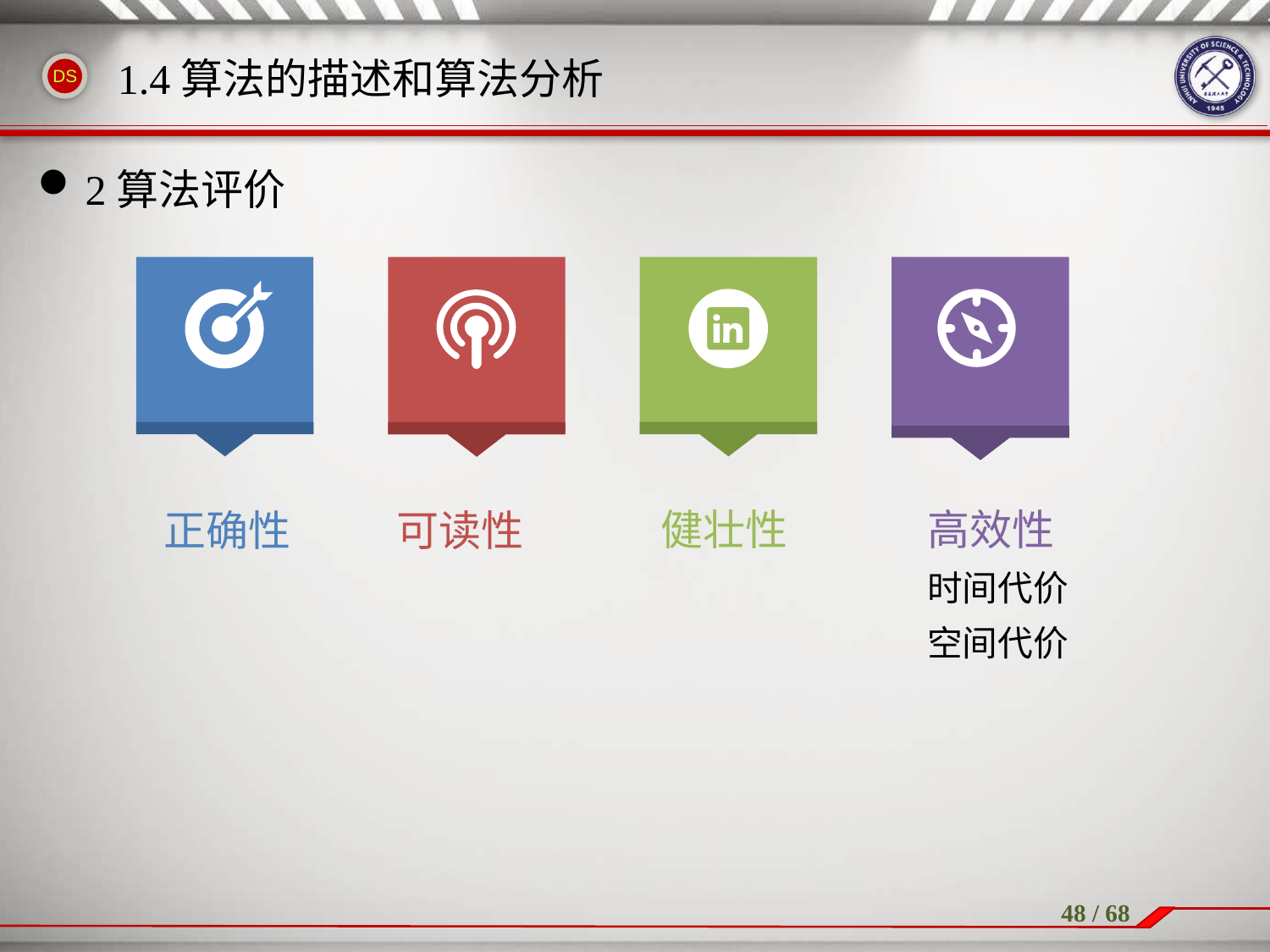

1.4算法的描述和算法分析
2算法评价

健壮性
高效性
时间代价
空间代价
正确性
可读性